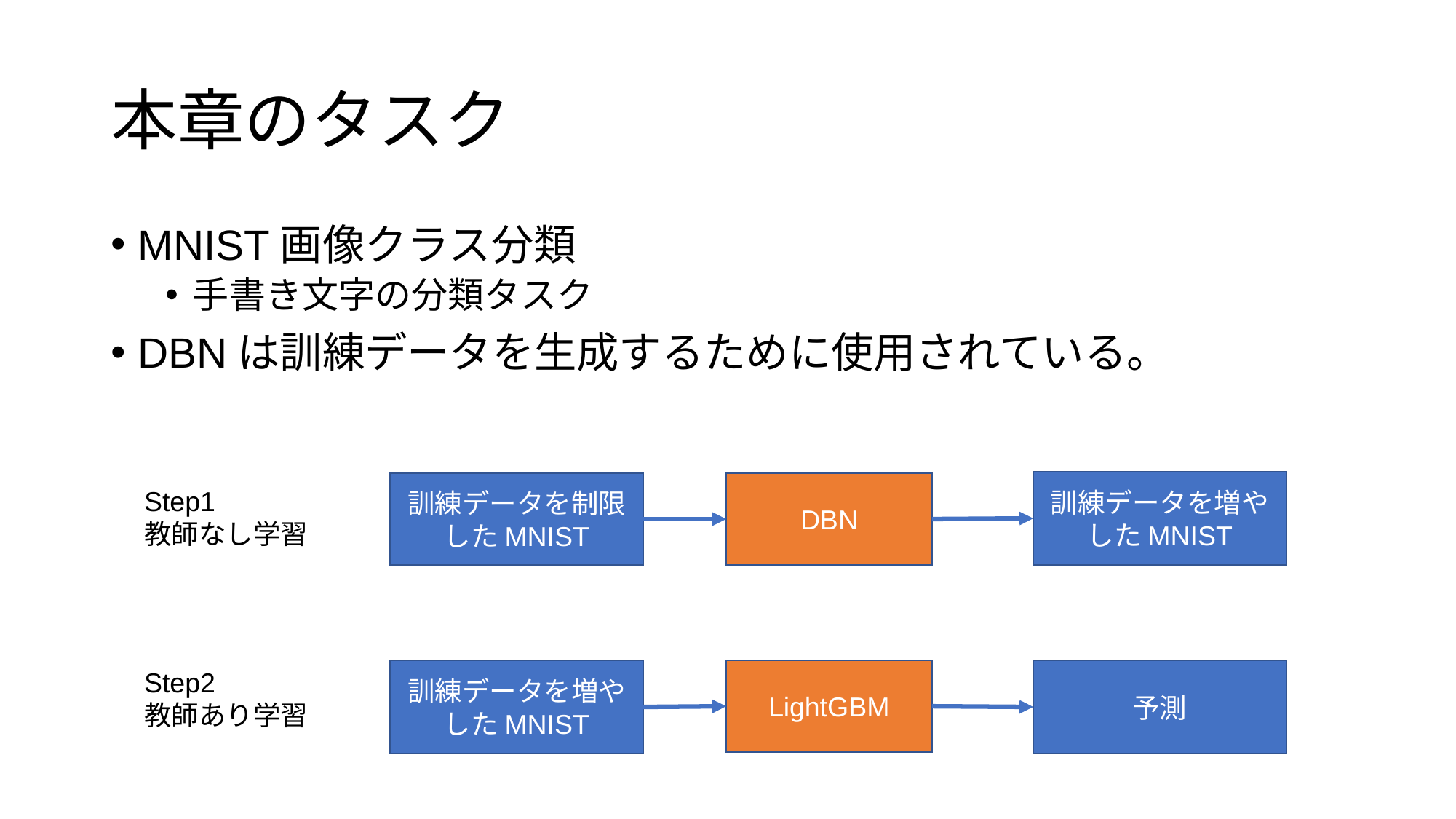

# 本章のタスク
MNIST画像クラス分類
手書き文字の分類タスク
DBNは訓練データを生成するために使用されている。
訓練データを増やしたMNIST
訓練データを制限したMNIST
DBN
Step1
教師なし学習
Step2
教師あり学習
訓練データを増やしたMNIST
LightGBM
予測